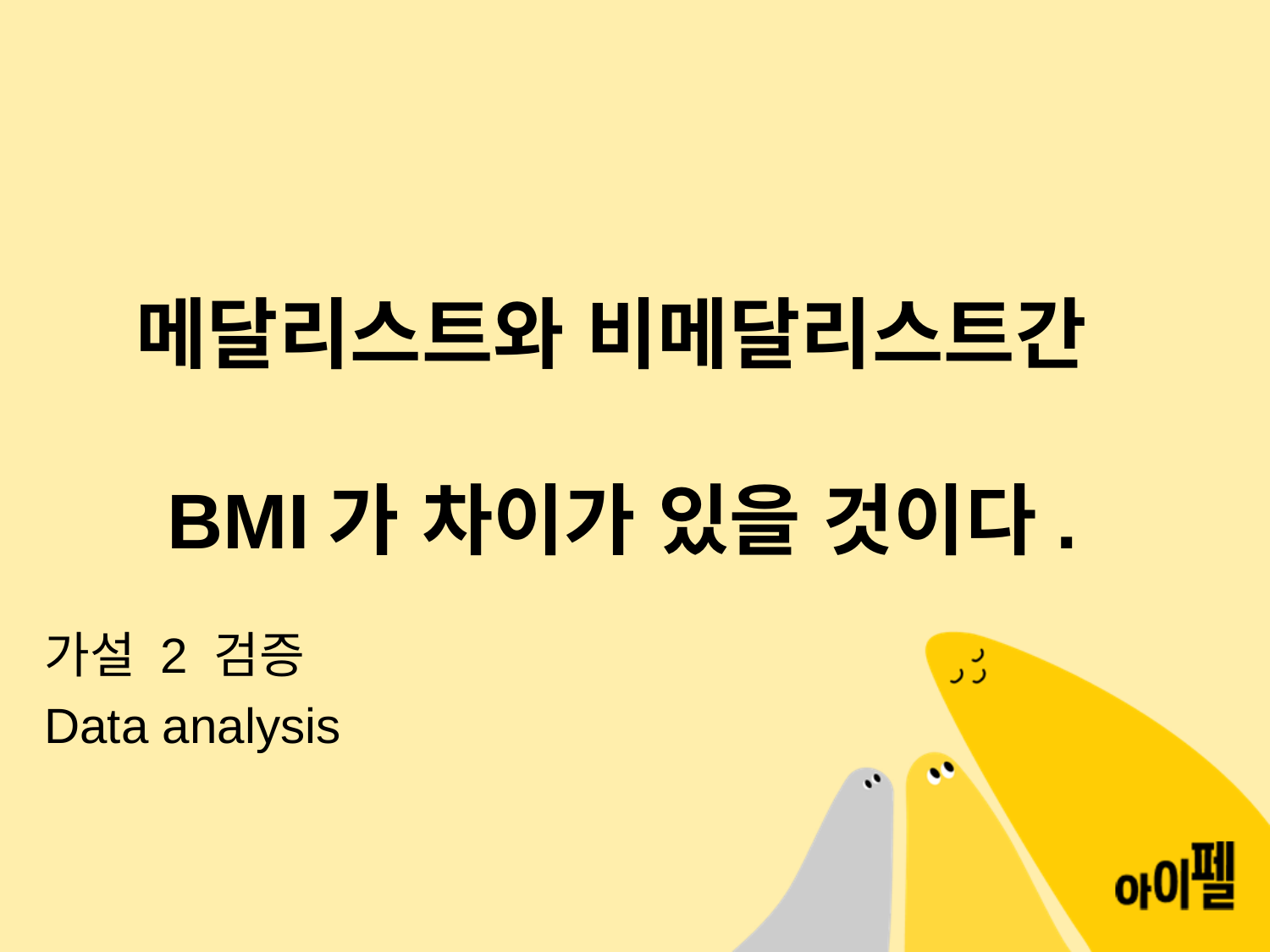

# 메달리스트와 비메달리스트간 BMI가 차이가 있을 것이다.
가설 2 검증
Data analysis